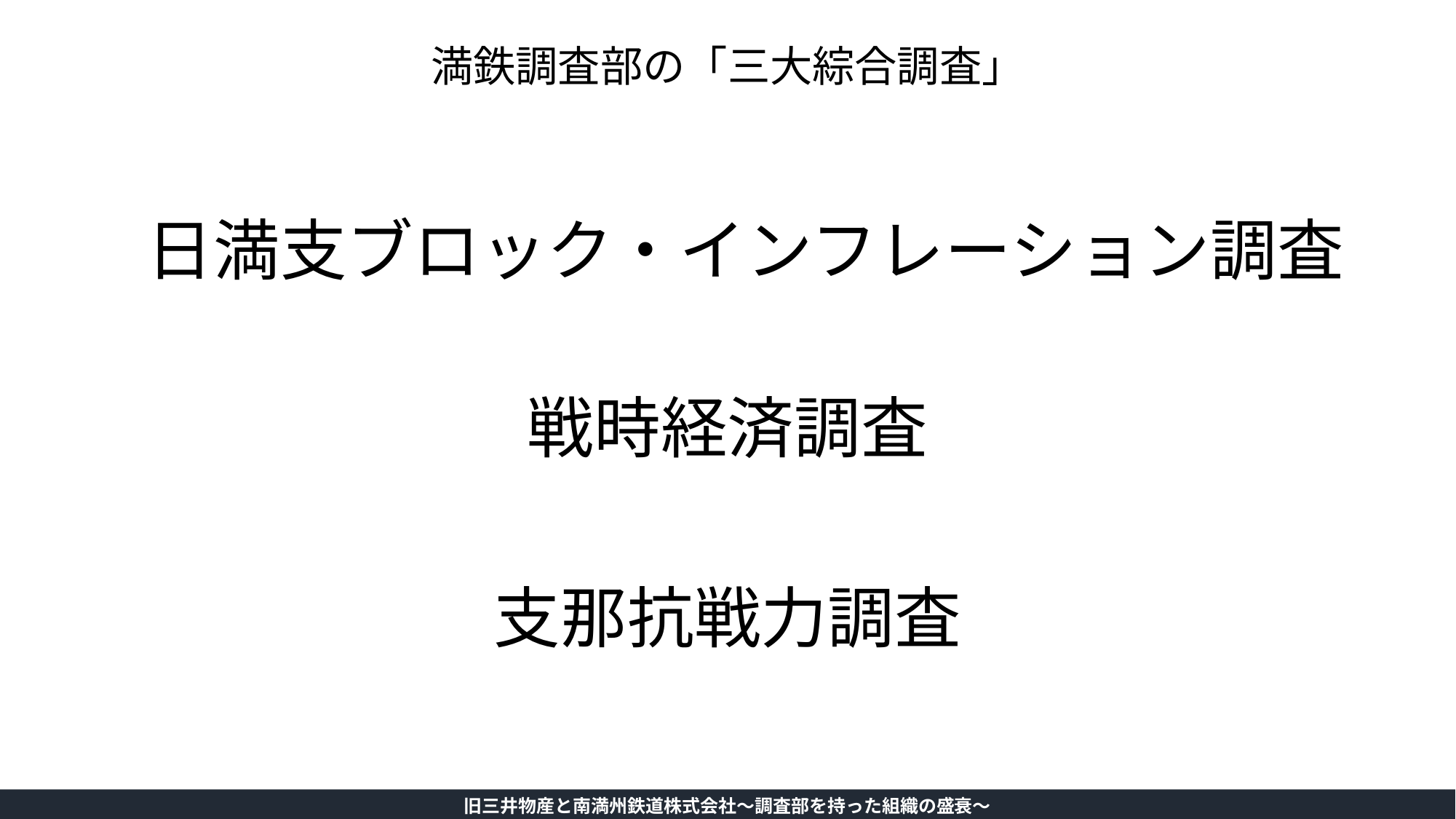

満鉄調査部の「三大綜合調査」
日満支ブロック・インフレーション調査
戦時経済調査
支那抗戦力調査
旧三井物産と南満州鉄道株式会社～調査部を持った組織の盛衰～